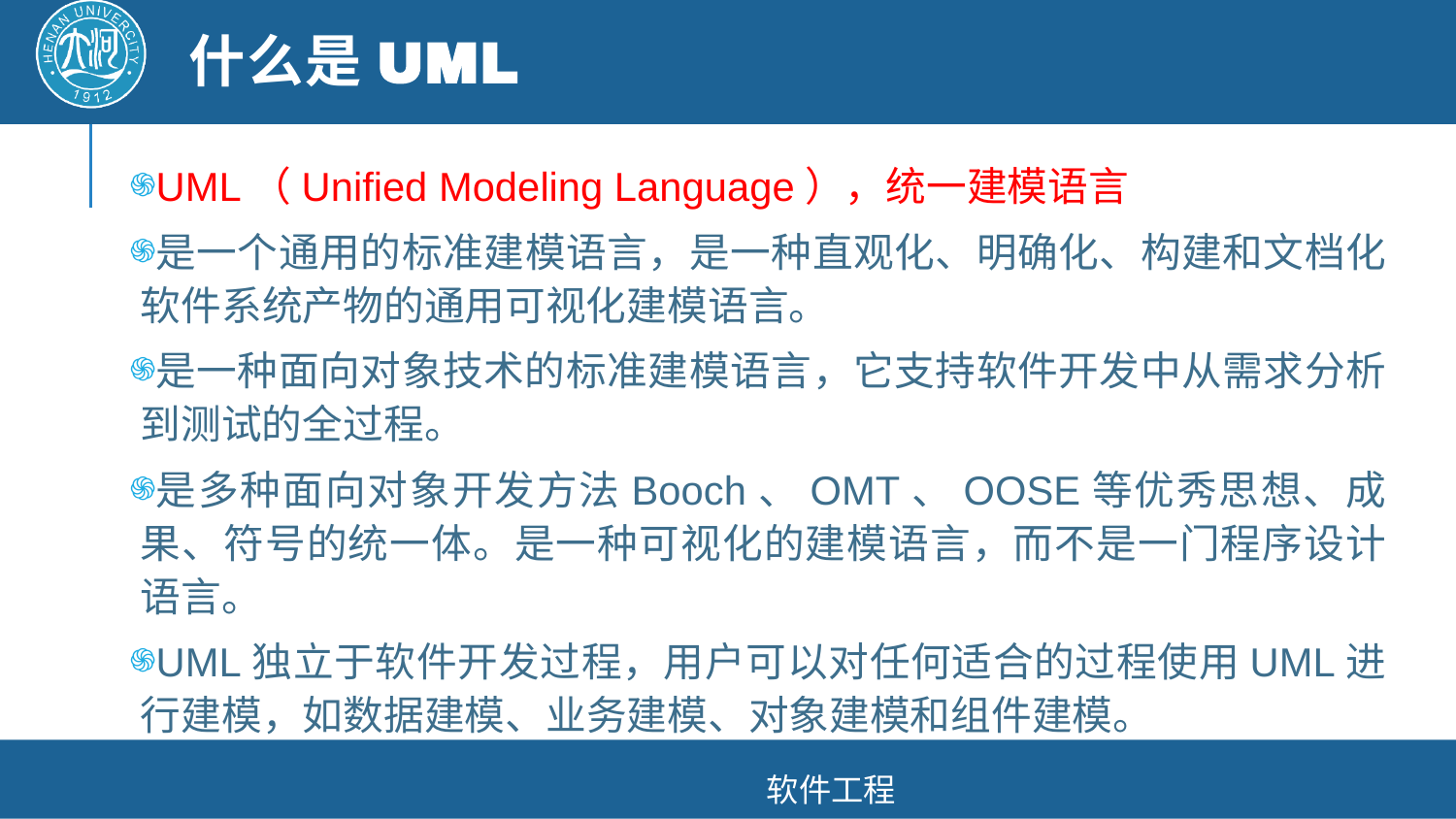

# 什么是UML
UML（Unified Modeling Language），统一建模语言
是一个通用的标准建模语言，是一种直观化、明确化、构建和文档化软件系统产物的通用可视化建模语言。
是一种面向对象技术的标准建模语言，它支持软件开发中从需求分析到测试的全过程。
是多种面向对象开发方法Booch、OMT、OOSE等优秀思想、成果、符号的统一体。是一种可视化的建模语言，而不是一门程序设计语言。
UML独立于软件开发过程，用户可以对任何适合的过程使用UML进行建模，如数据建模、业务建模、对象建模和组件建模。

软件工程
43